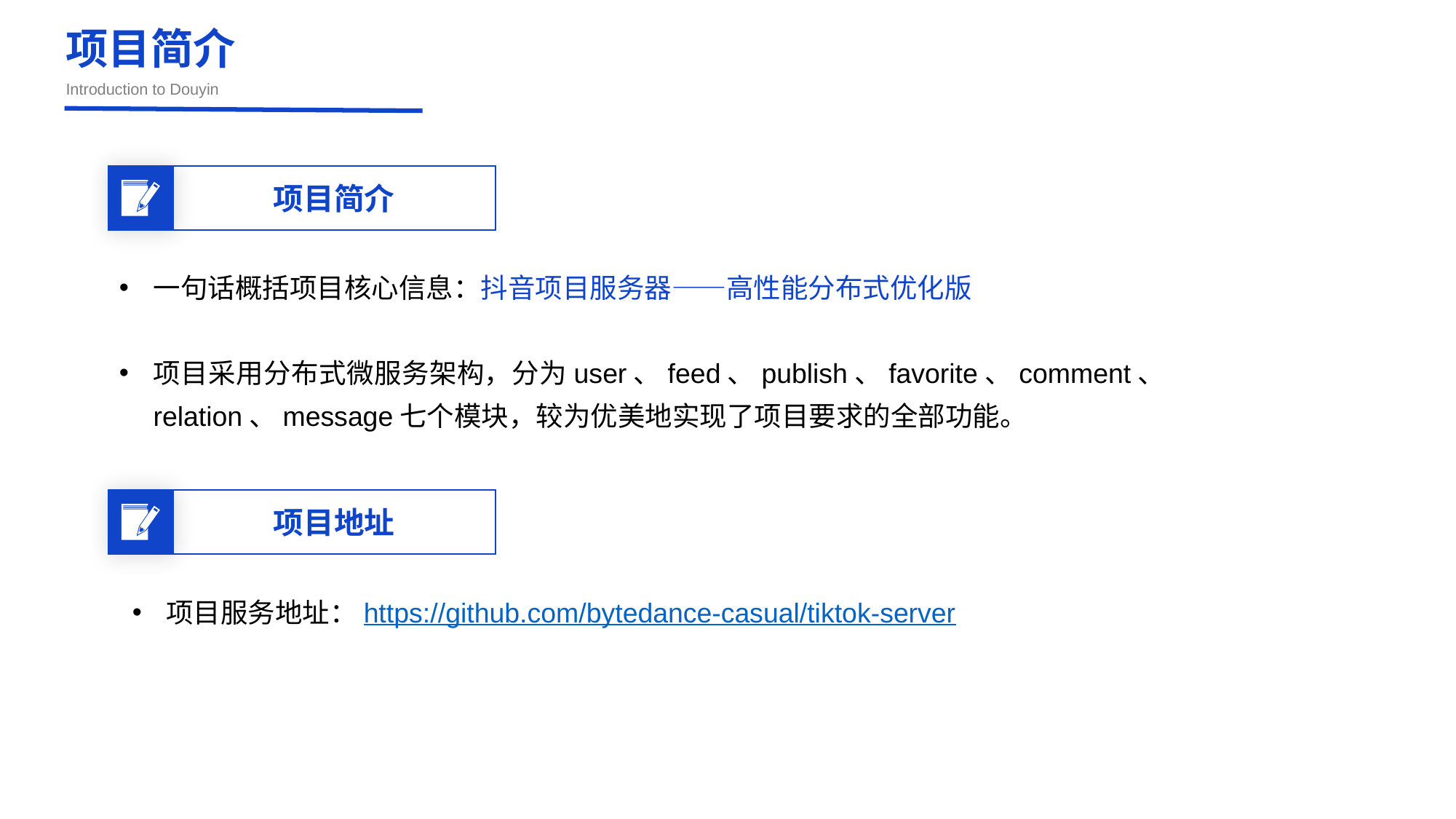

项目简介
Introduction to Douyin

项目简介
一句话概括项目核心信息：抖音项目服务器——高性能分布式优化版

项目采用分布式微服务架构，分为user、feed、publish、favorite、comment、relation、message七个模块，较为优美地实现了项目要求的全部功能。

项目地址
项目服务地址：https://github.com/bytedance-casual/tiktok-server